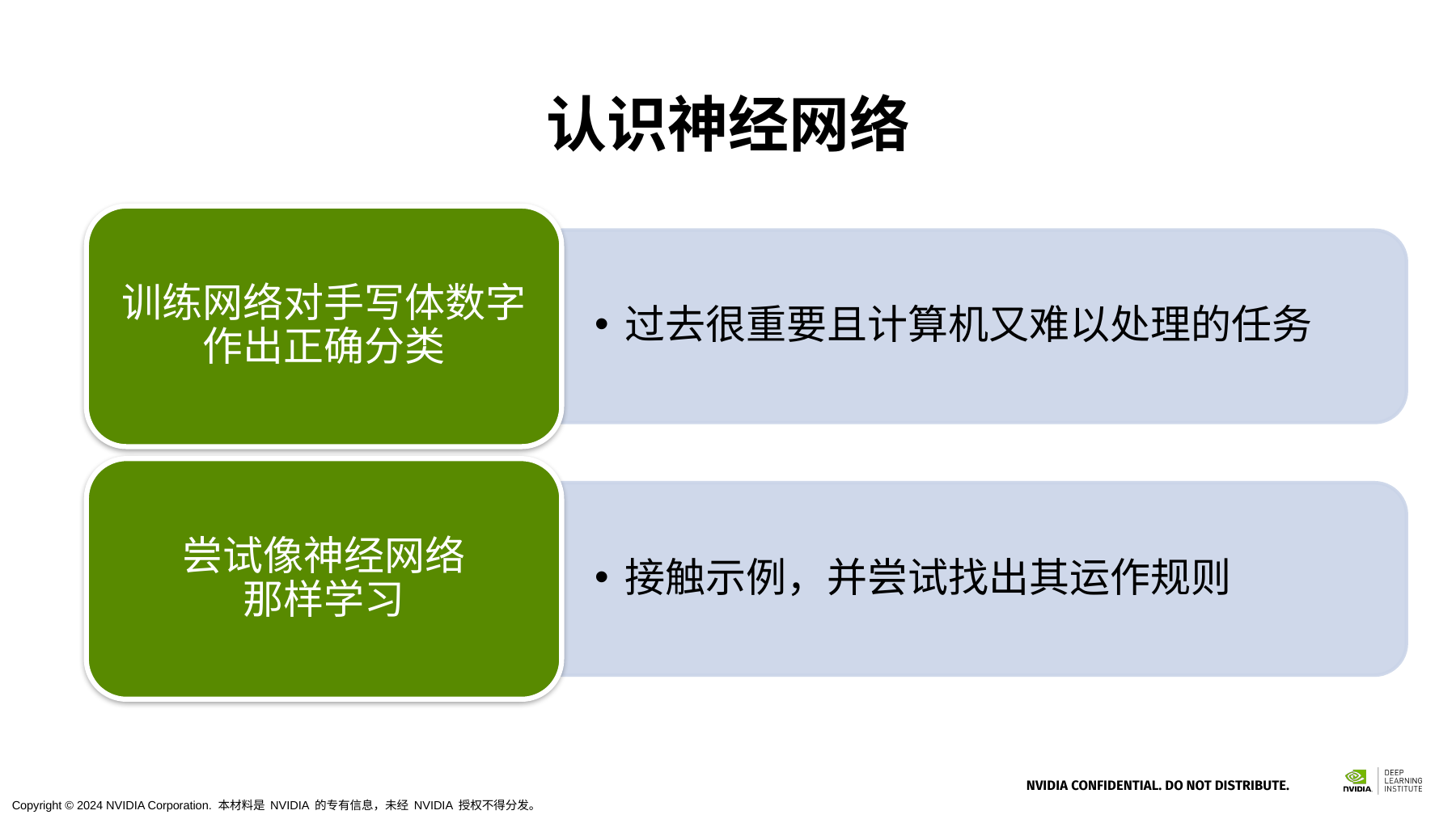

# 认识神经网络

训练网络对手写体数字
作出正确分类
过去很重要且计算机又难以处理的任务

尝试像神经网络
那样学习
接触示例，并尝试找出其运作规则
Copyright © 2024 NVIDIA Corporation. 本材料是 NVIDIA 的专有信息，未经 NVIDIA 授权不得分发。